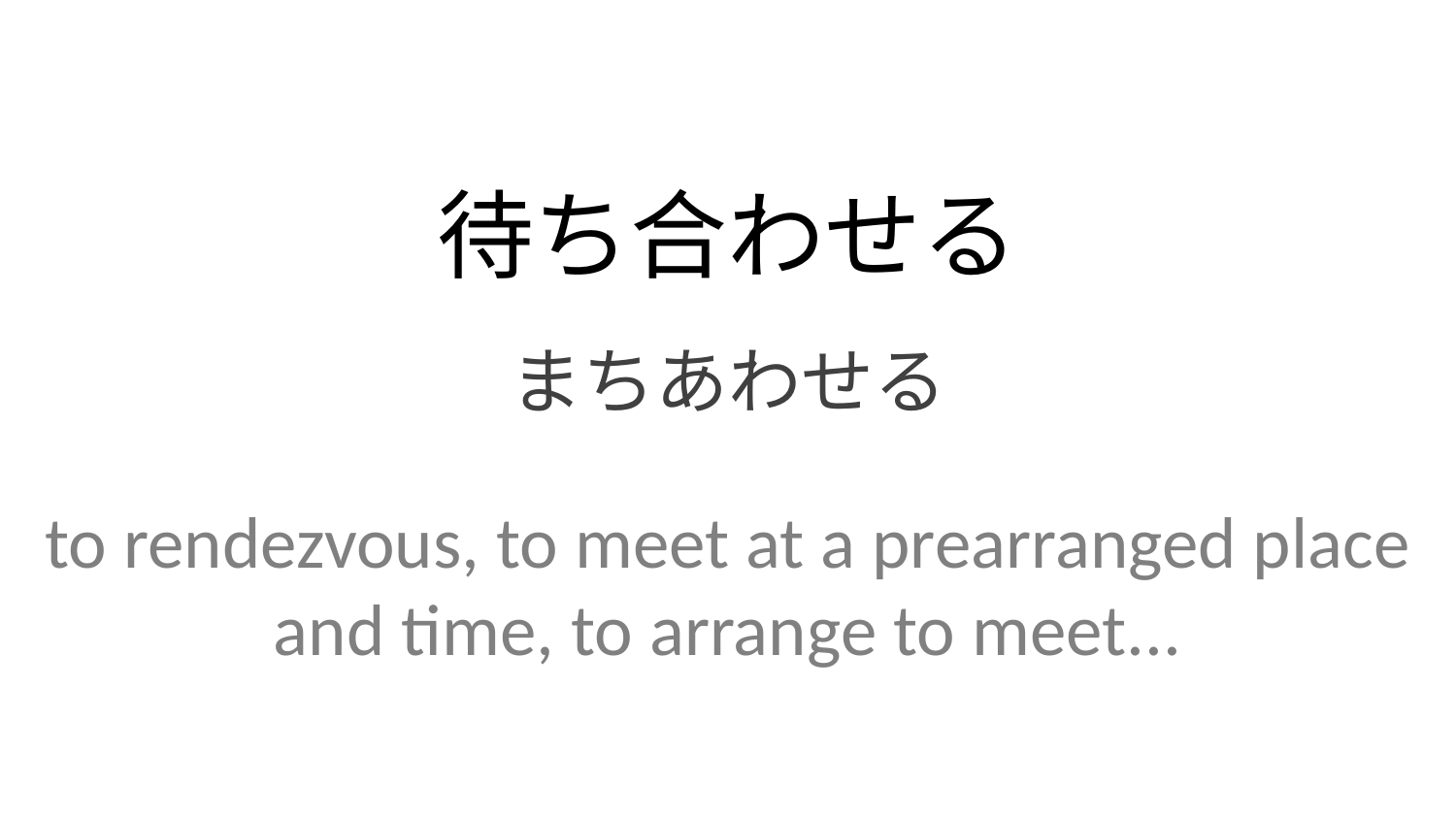

待ち合わせる

まちあわせる
to rendezvous, to meet at a prearranged place and time, to arrange to meet...